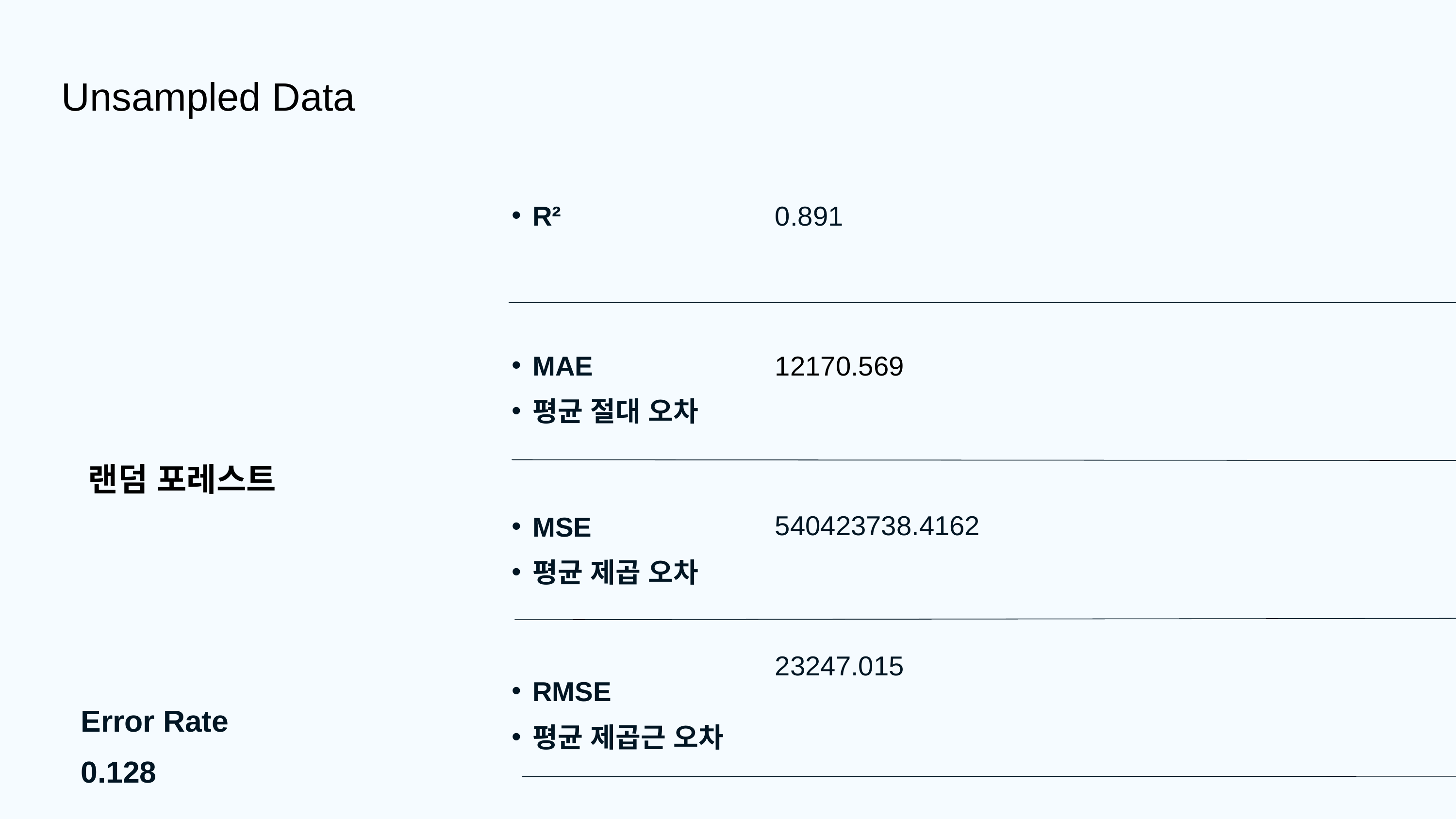

Unsampled Data
R²

0.891
MAE
평균 절대 오차
12170.569
랜덤 포레스트

540423738.4162
MSE
평균 제곱 오차
23247.015
RMSE
평균 제곱근 오차

Error Rate 0.128